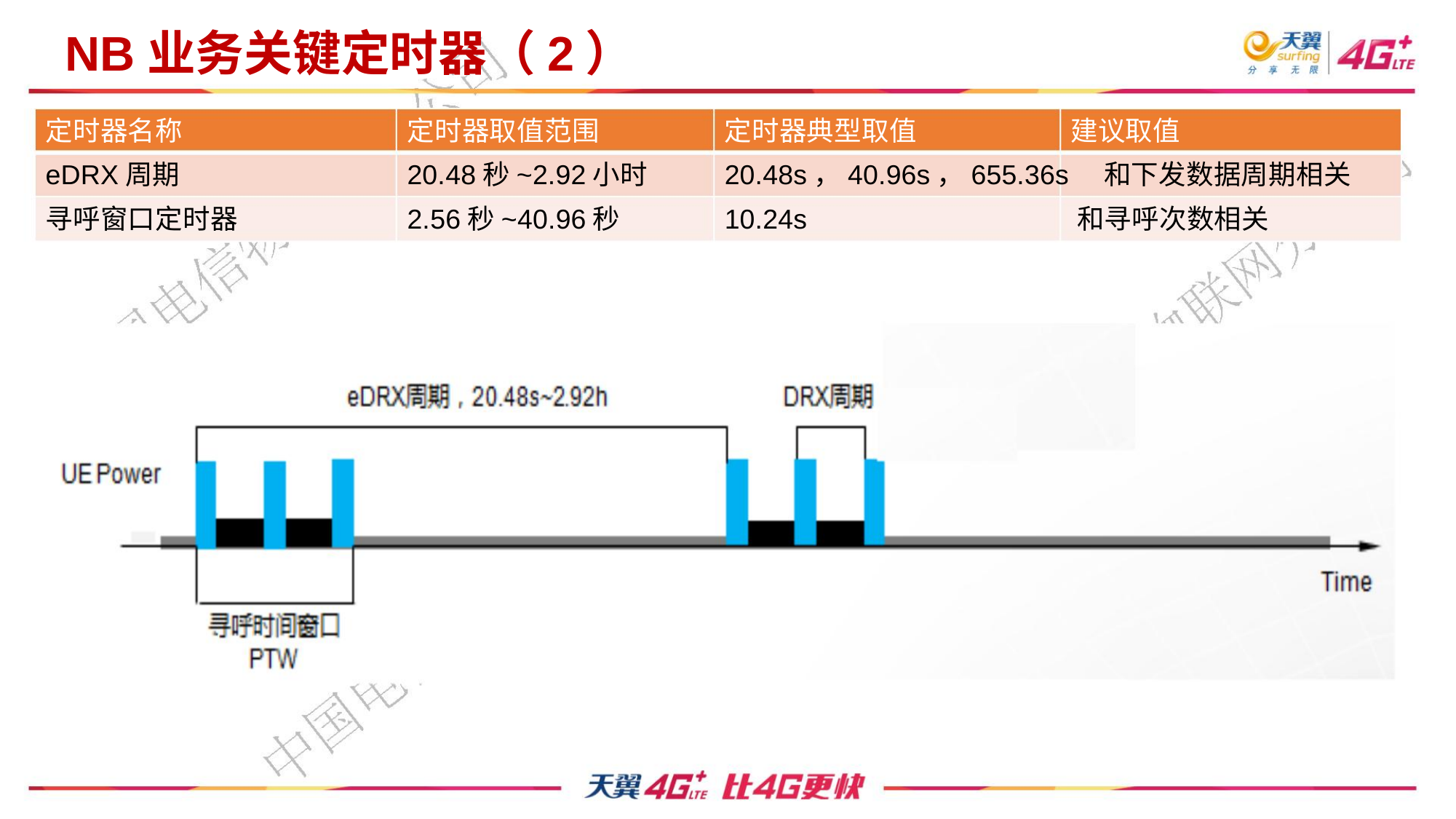

NB业务关键定时器（2）
定时器名称
eDRX周期
定时器取值范围
20.48秒~2.92小时
2.56秒~40.96秒
定时器典型取值
20.48s，40.96s，655.36s 和下发数据周期相关
10.24s 和寻呼次数相关
建议取值
寻呼窗口定时器